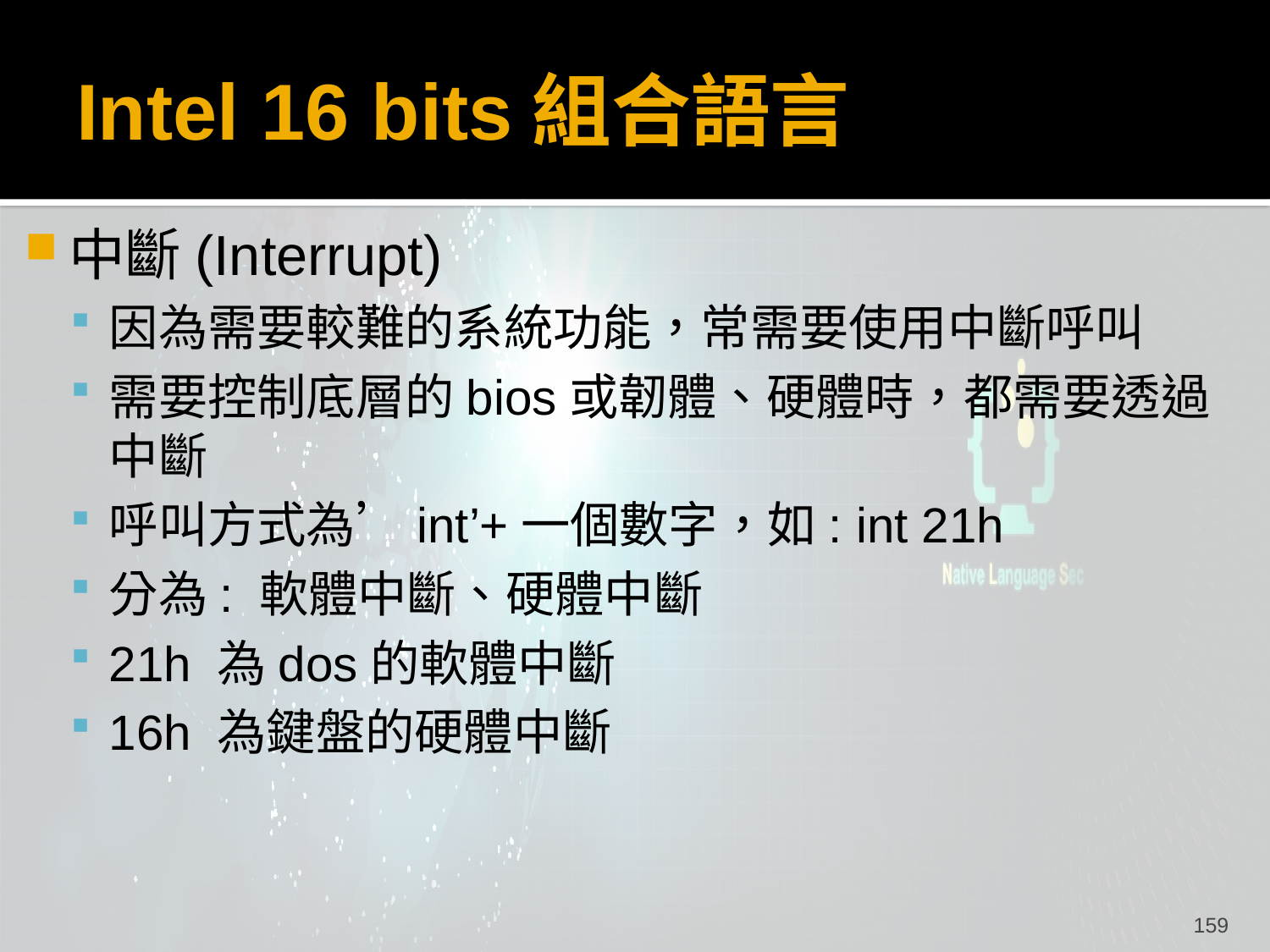

# Intel 16 bits組合語言
中斷(Interrupt)
因為需要較難的系統功能，常需要使用中斷呼叫
需要控制底層的bios或韌體、硬體時，都需要透過中斷
呼叫方式為’int’+一個數字，如: int 21h
分為: 軟體中斷、硬體中斷
21h 為dos的軟體中斷
16h 為鍵盤的硬體中斷
159